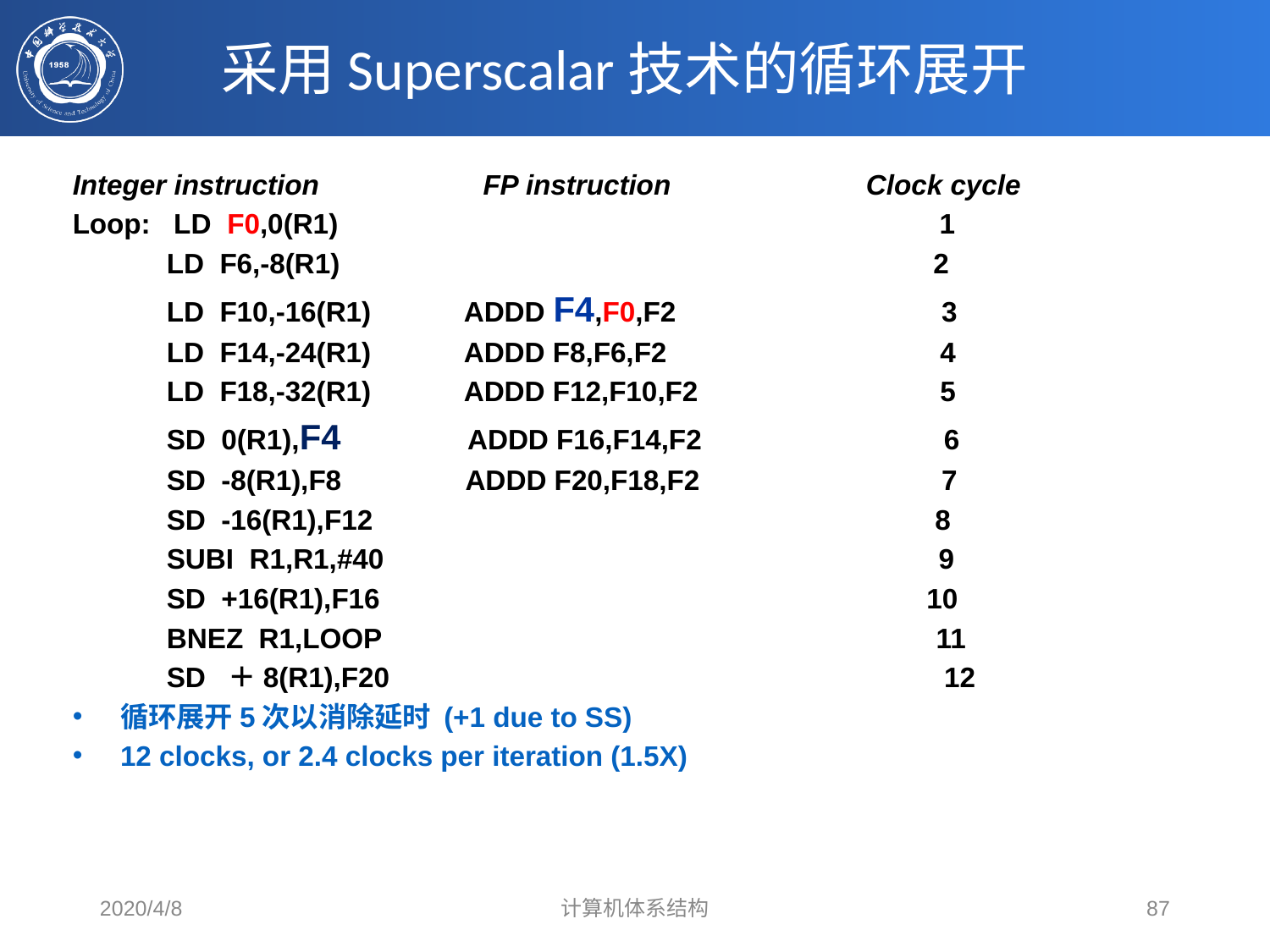

# 采用Superscalar技术的循环展开

Integer instruction                     FP instruction                         Clock cycle
Loop:   LD  F0,0(R1)                                                                             1
            LD  F6,-8(R1)                                                                            2
            LD  F10,-16(R1)            ADDD F4,F0,F2                                  3
            LD  F14,-24(R1)            ADDD F8,F6,F2                                   4
            LD  F18,-32(R1)            ADDD F12,F10,F2                               5
            SD  0(R1),F4             ADDD F16,F14,F2                               6
            SD  -8(R1),F8                ADDD F20,F18,F2                               7
            SD  -16(R1),F12                                                                        8
            SUBI  R1,R1,#40                                                                       9
            SD  +16(R1),F16                                                                      10
            BNEZ  R1,LOOP                                                                       11
            SD  ＋8(R1),F20                                                                       12
循环展开5次以消除延时 (+1 due to SS)
12 clocks, or 2.4 clocks per iteration (1.5X)

2020/4/8
计算机体系结构
87